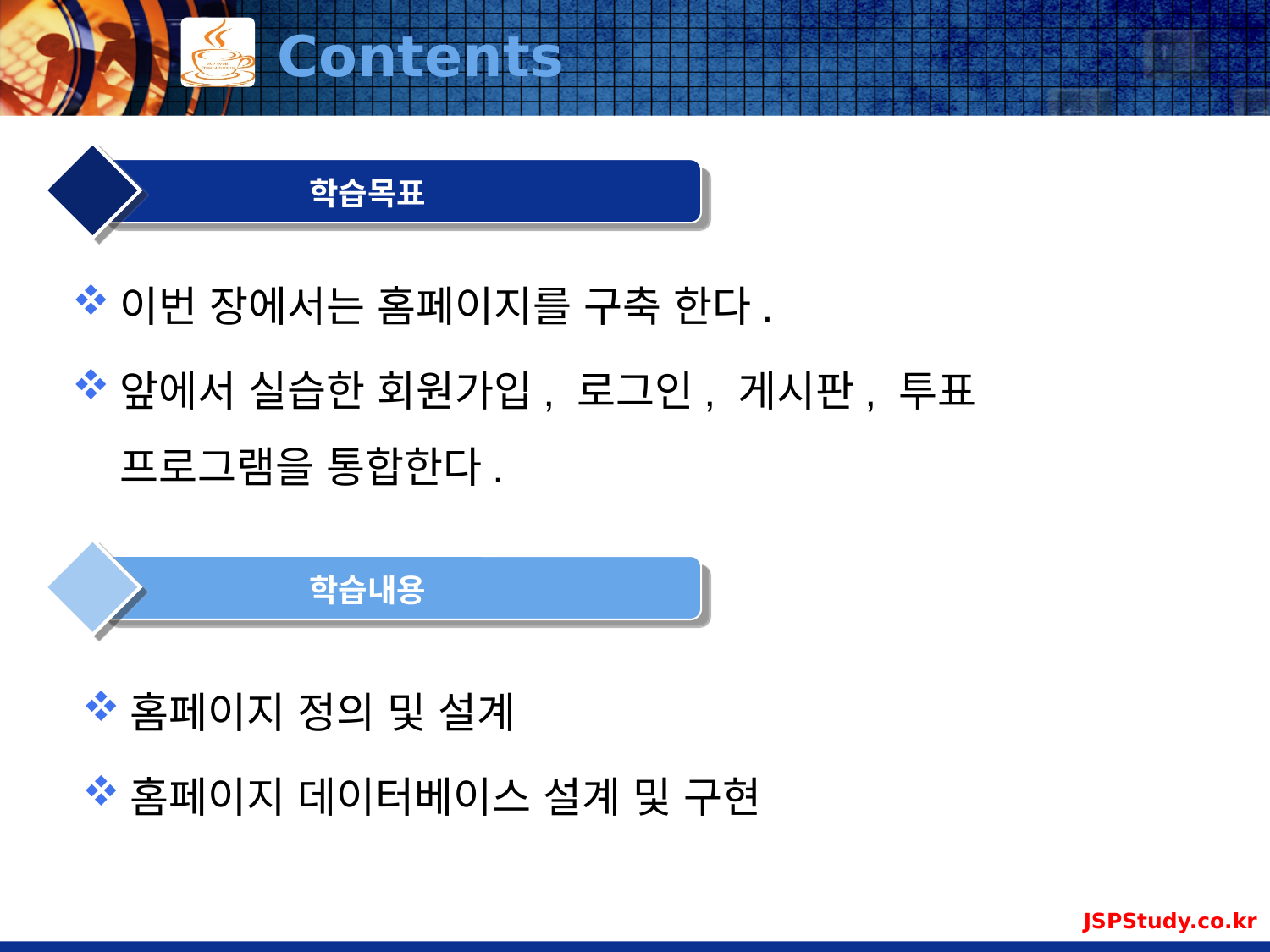

# Contents

학습목표
이번 장에서는 홈페이지를 구축 한다.
앞에서 실습한 회원가입, 로그인, 게시판, 투표 프로그램을 통합한다.

학습내용
홈페이지 정의 및 설계
홈페이지 데이터베이스 설계 및 구현

JSPStudy.co.kr